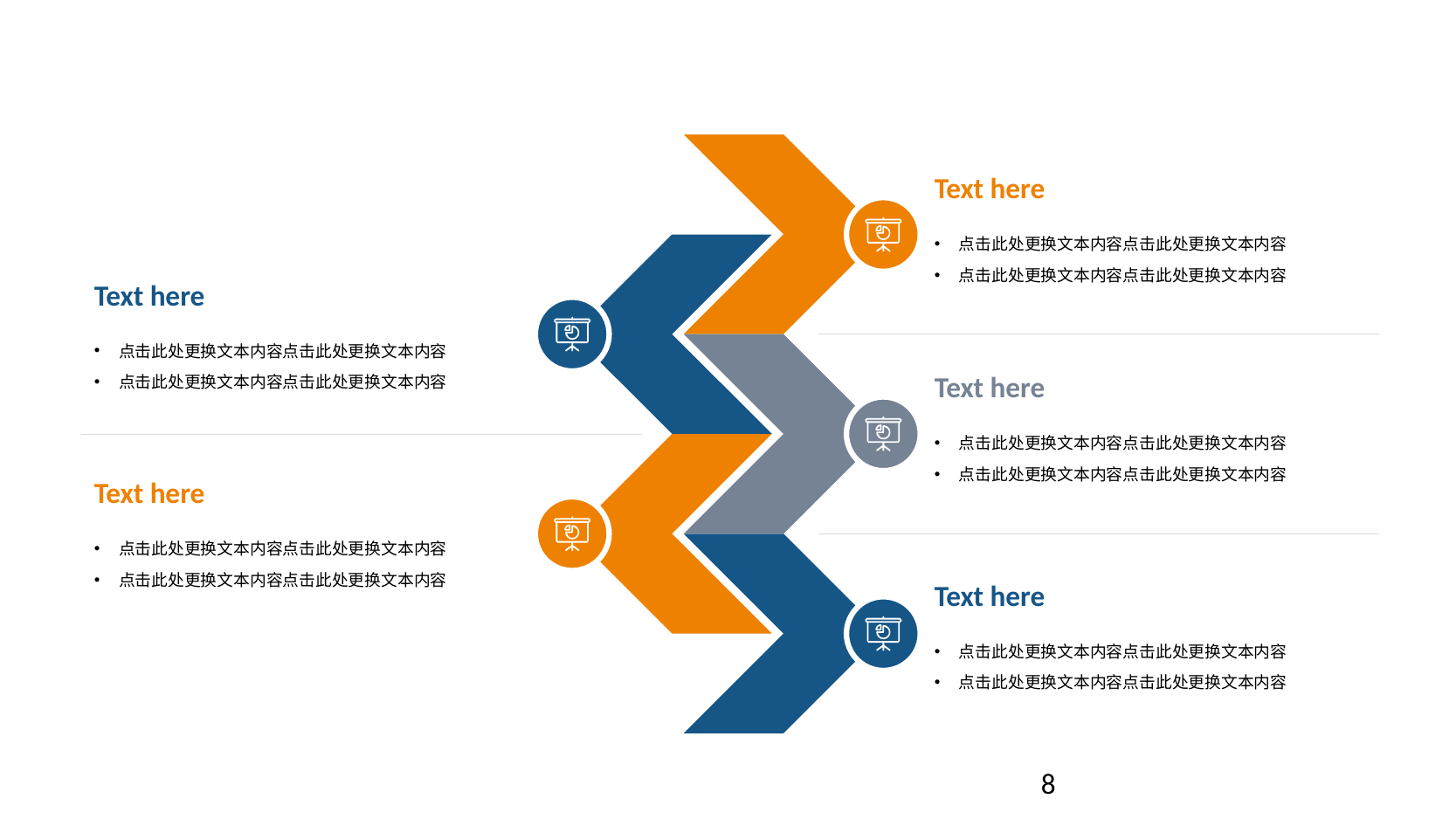

Text here
点击此处更换文本内容点击此处更换文本内容
点击此处更换文本内容点击此处更换文本内容

Text here
点击此处更换文本内容点击此处更换文本内容
点击此处更换文本内容点击此处更换文本内容

Text here
点击此处更换文本内容点击此处更换文本内容
点击此处更换文本内容点击此处更换文本内容

Text here
点击此处更换文本内容点击此处更换文本内容
点击此处更换文本内容点击此处更换文本内容

Text here
点击此处更换文本内容点击此处更换文本内容
点击此处更换文本内容点击此处更换文本内容

8